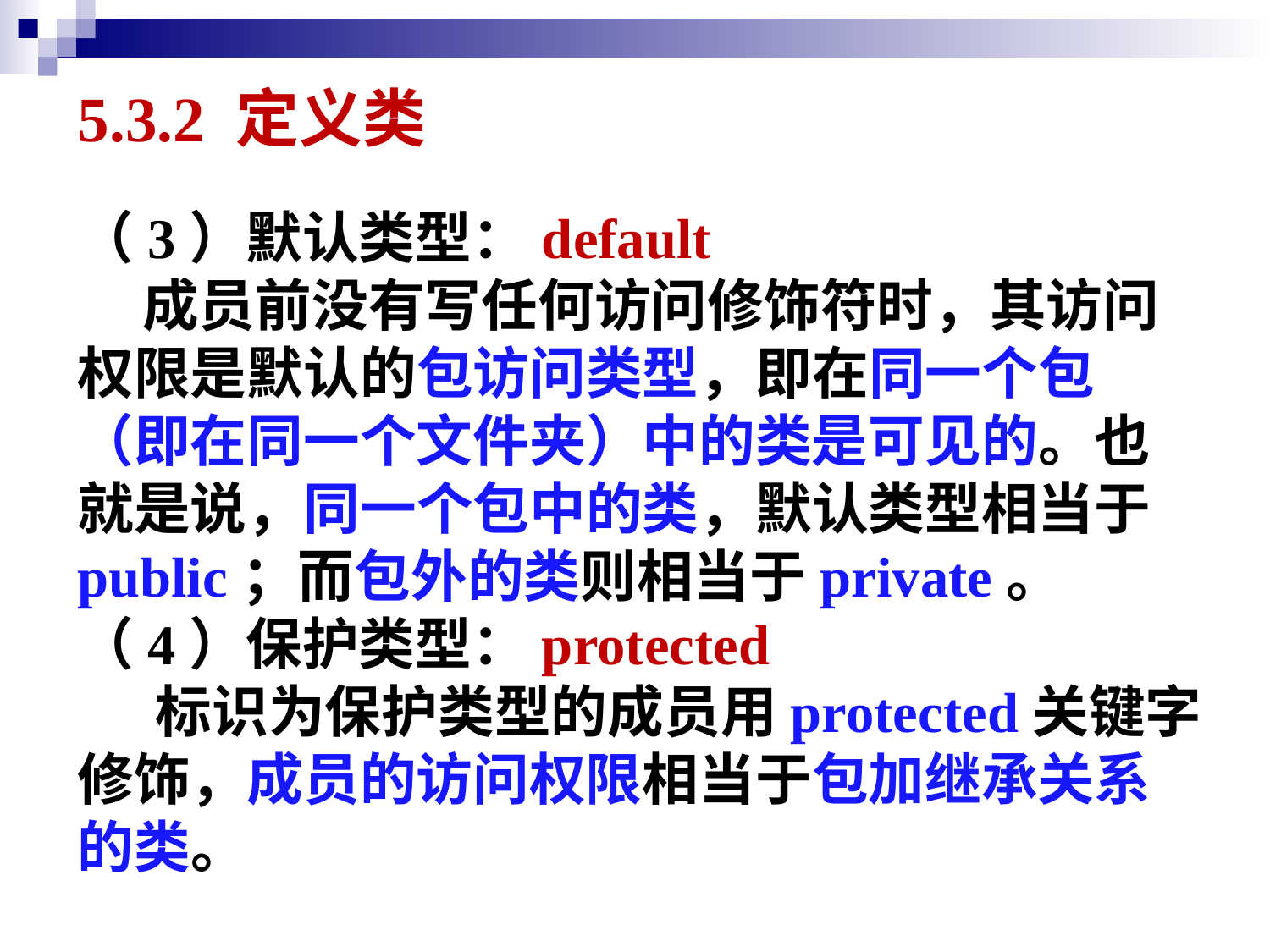

5.3.2 定义类
（3）默认类型：default
    成员前没有写任何访问修饰符时，其访问权限是默认的包访问类型，即在同一个包（即在同一个文件夹）中的类是可见的。也就是说，同一个包中的类，默认类型相当于public；而包外的类则相当于private。
（4）保护类型：protected
     标识为保护类型的成员用protected关键字修饰，成员的访问权限相当于包加继承关系的类。